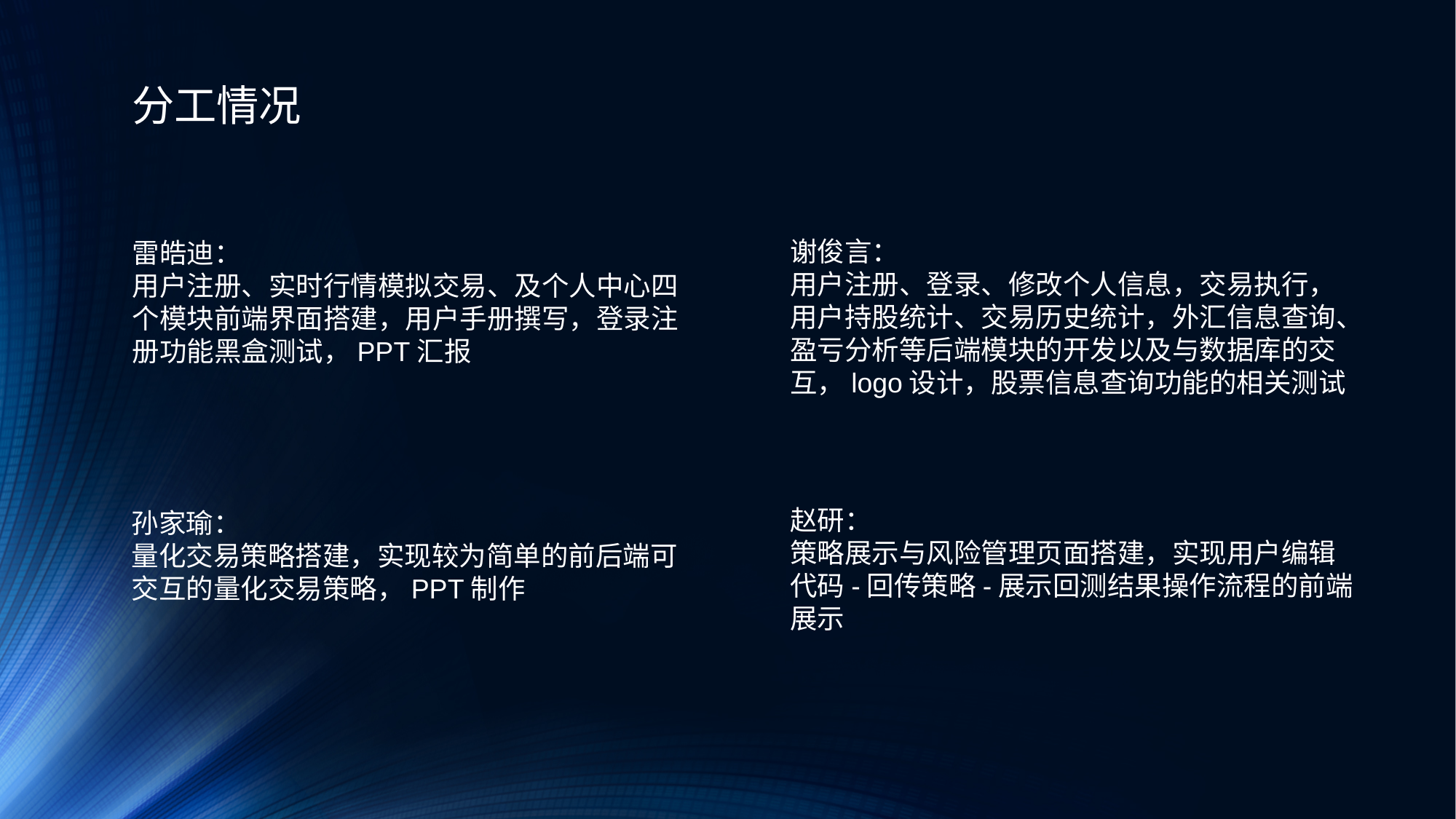

分工情况
谢俊言：
用户注册、登录、修改个人信息，交易执行，用户持股统计、交易历史统计，外汇信息查询、盈亏分析等后端模块的开发以及与数据库的交互，logo设计，股票信息查询功能的相关测试
雷皓迪：
用户注册、实时行情模拟交易、及个人中心四个模块前端界面搭建，用户手册撰写，登录注册功能黑盒测试，PPT汇报
赵研：
策略展示与风险管理页面搭建，实现用户编辑代码-回传策略-展示回测结果操作流程的前端展示
孙家瑜：
量化交易策略搭建，实现较为简单的前后端可交互的量化交易策略，PPT制作